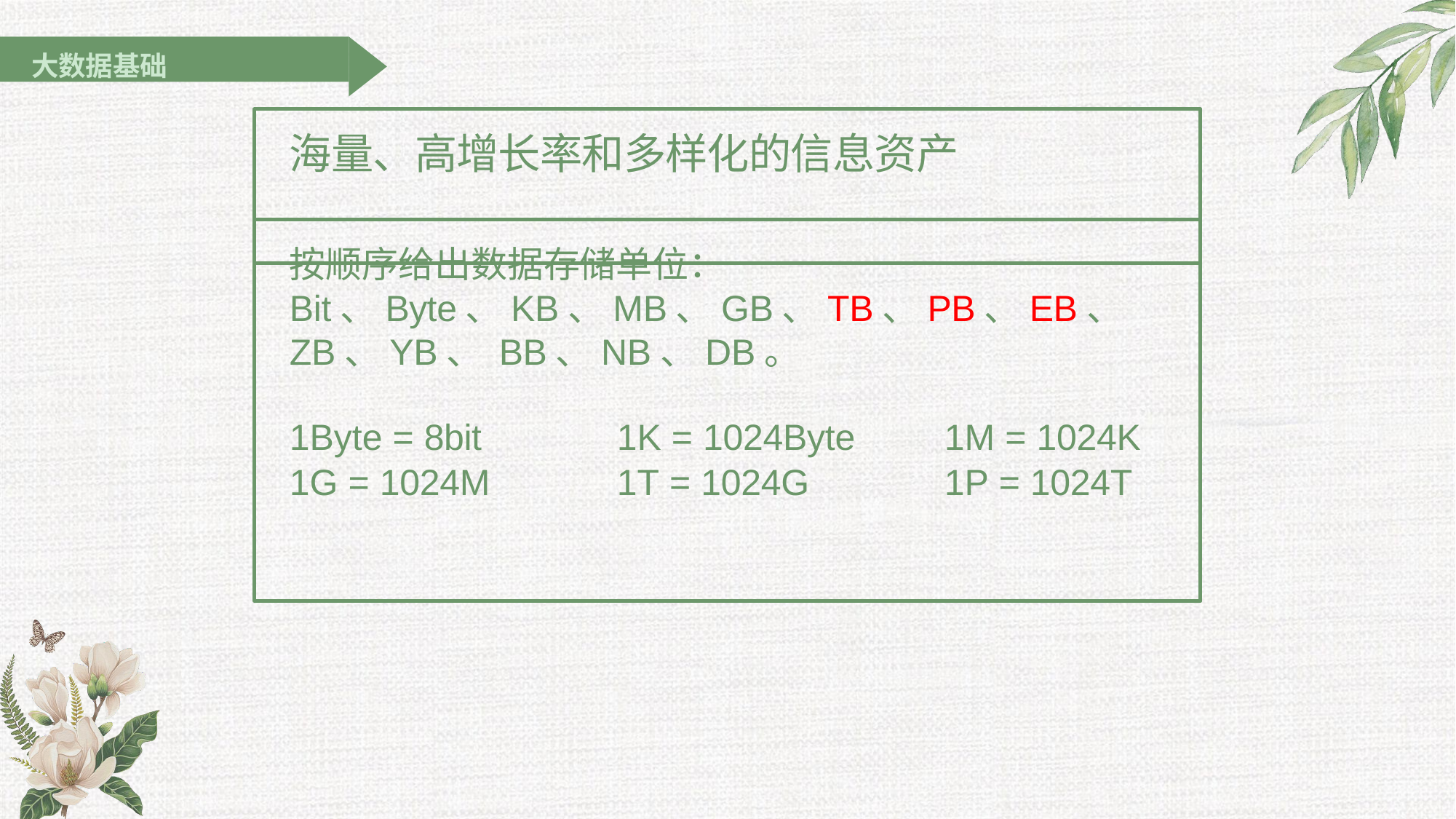

大数据基础
# 海量、高增长率和多样化的信息资产

按顺序给出数据存储单位：
Bit、Byte、KB、MB、GB、TB、PB、EB、ZB、YB、 BB、NB、DB。
| 1Byte = 8bit | 1K = 1024Byte | 1M = 1024K |
| --- | --- | --- |
| 1G = 1024M | 1T = 1024G | 1P = 1024T |